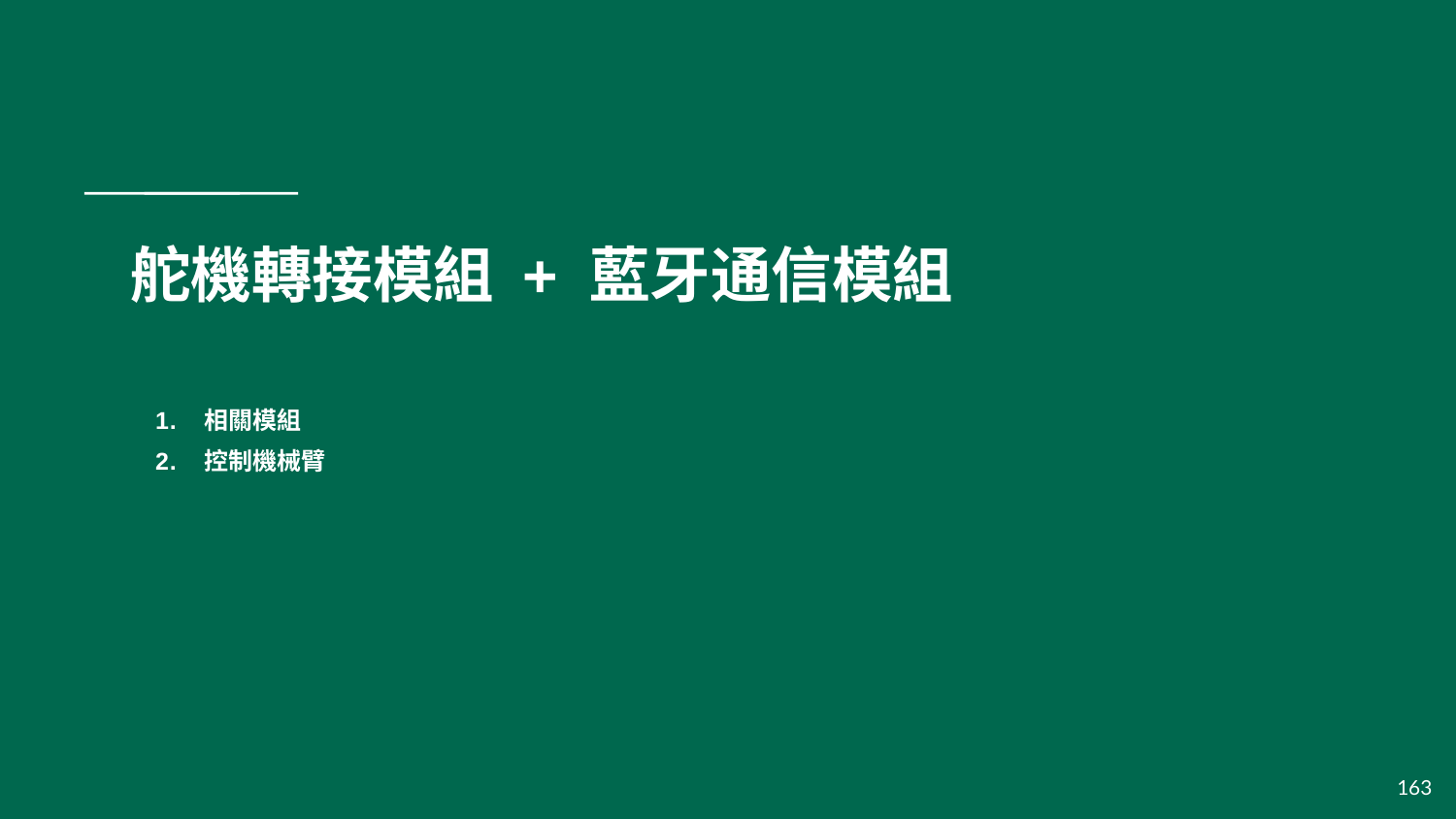

# 舵機轉接模組 + 藍牙通信模組
相關模組
控制機械臂
163